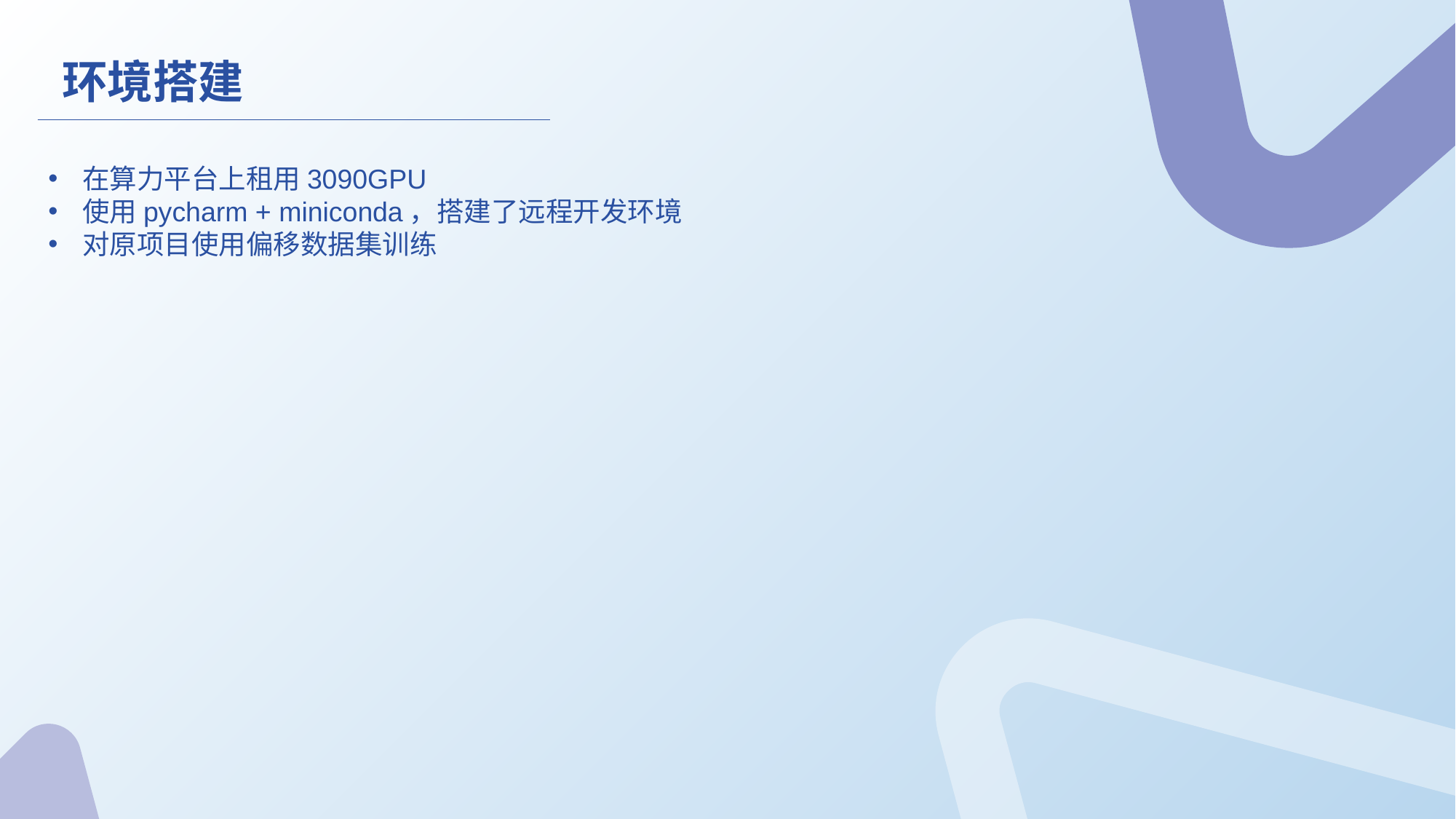

环境搭建
在算力平台上租用3090GPU
使用pycharm + miniconda，搭建了远程开发环境
对原项目使用偏移数据集训练